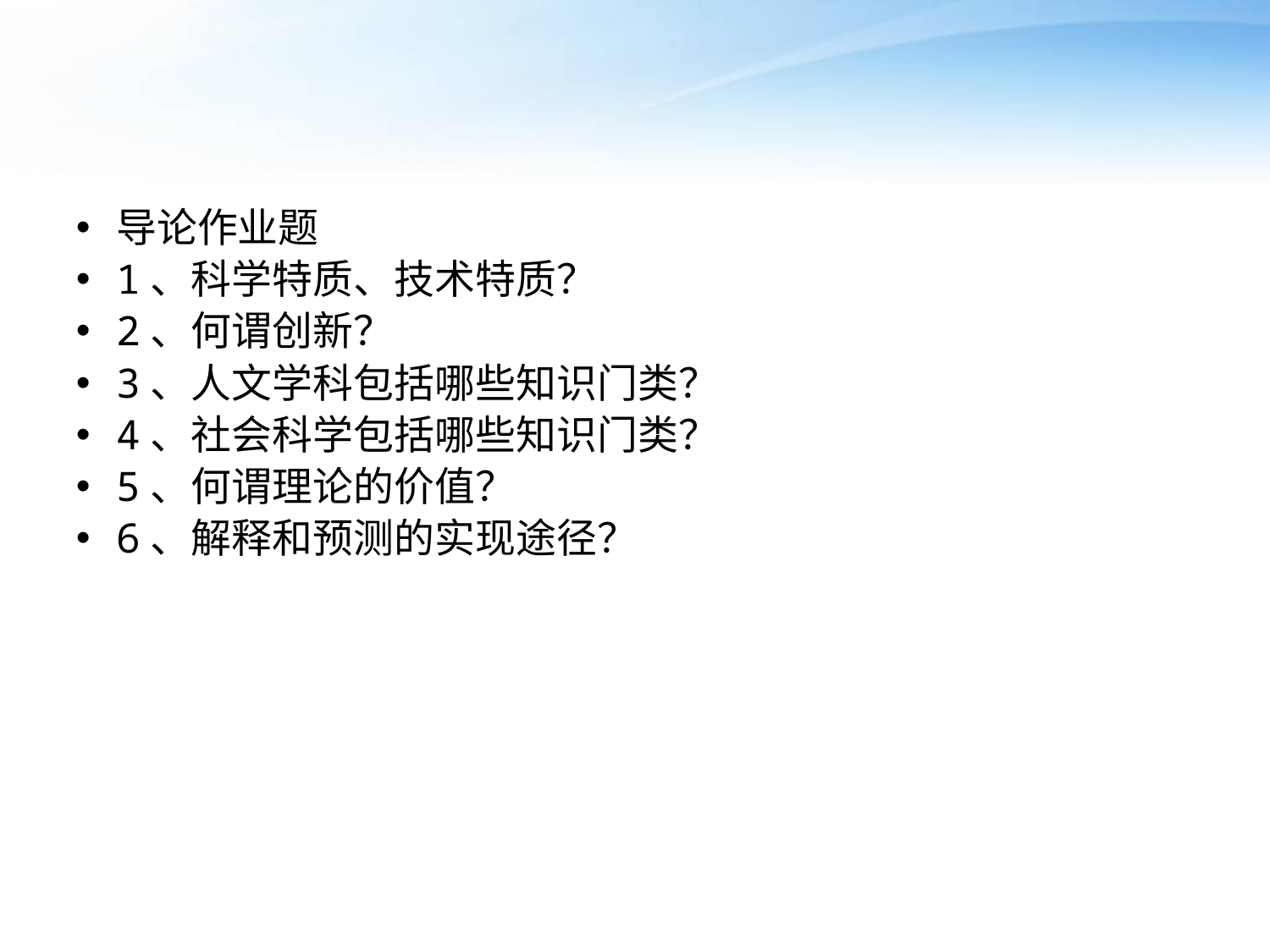

#
导论作业题
1、科学特质、技术特质？
2、何谓创新？
3、人文学科包括哪些知识门类？
4、社会科学包括哪些知识门类？
5、何谓理论的价值？
6、解释和预测的实现途径？